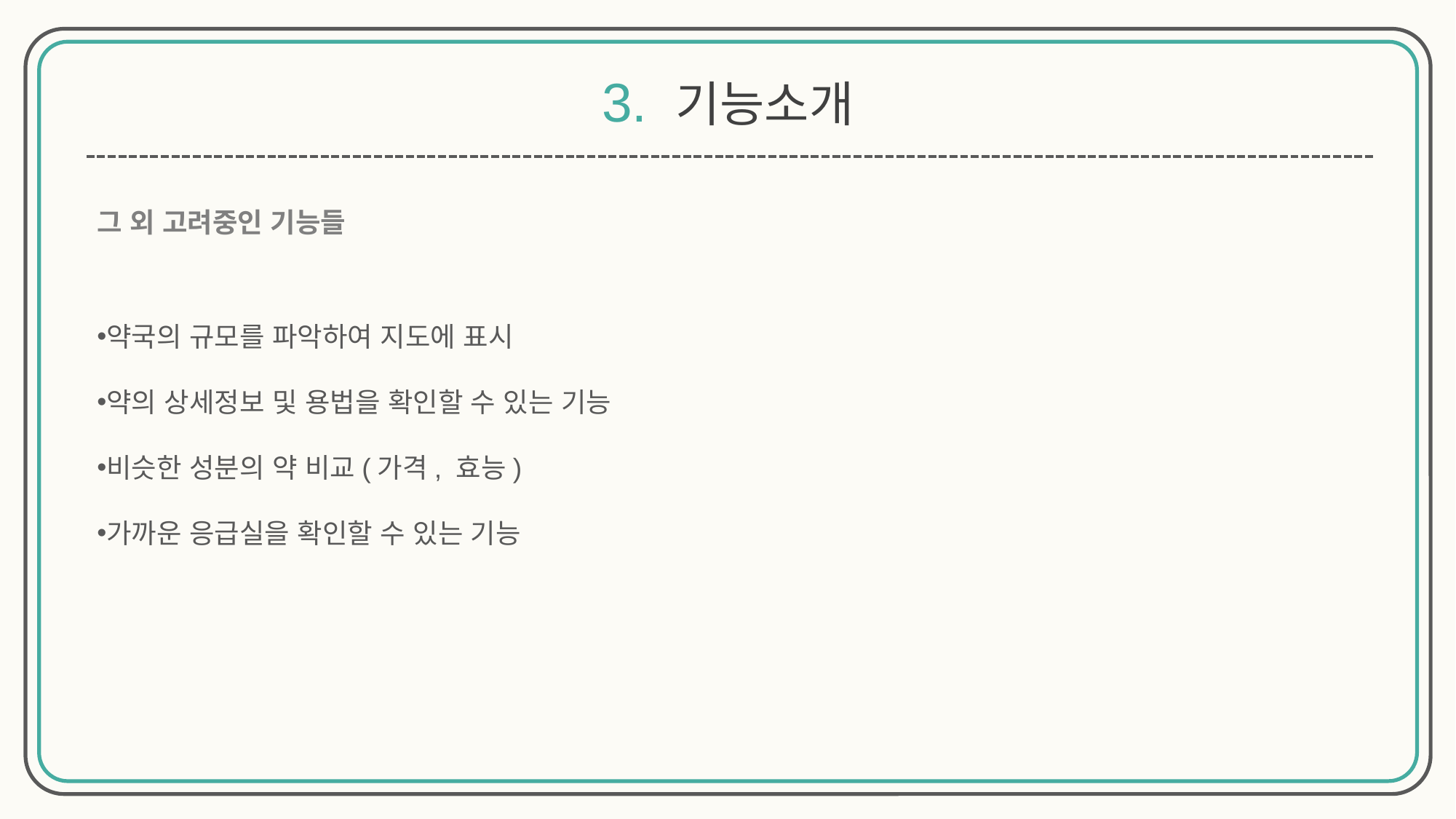

3. 기능소개
그 외 고려중인 기능들
약국의 규모를 파악하여 지도에 표시

약의 상세정보 및 용법을 확인할 수 있는 기능

비슷한 성분의 약 비교(가격, 효능)

가까운 응급실을 확인할 수 있는 기능